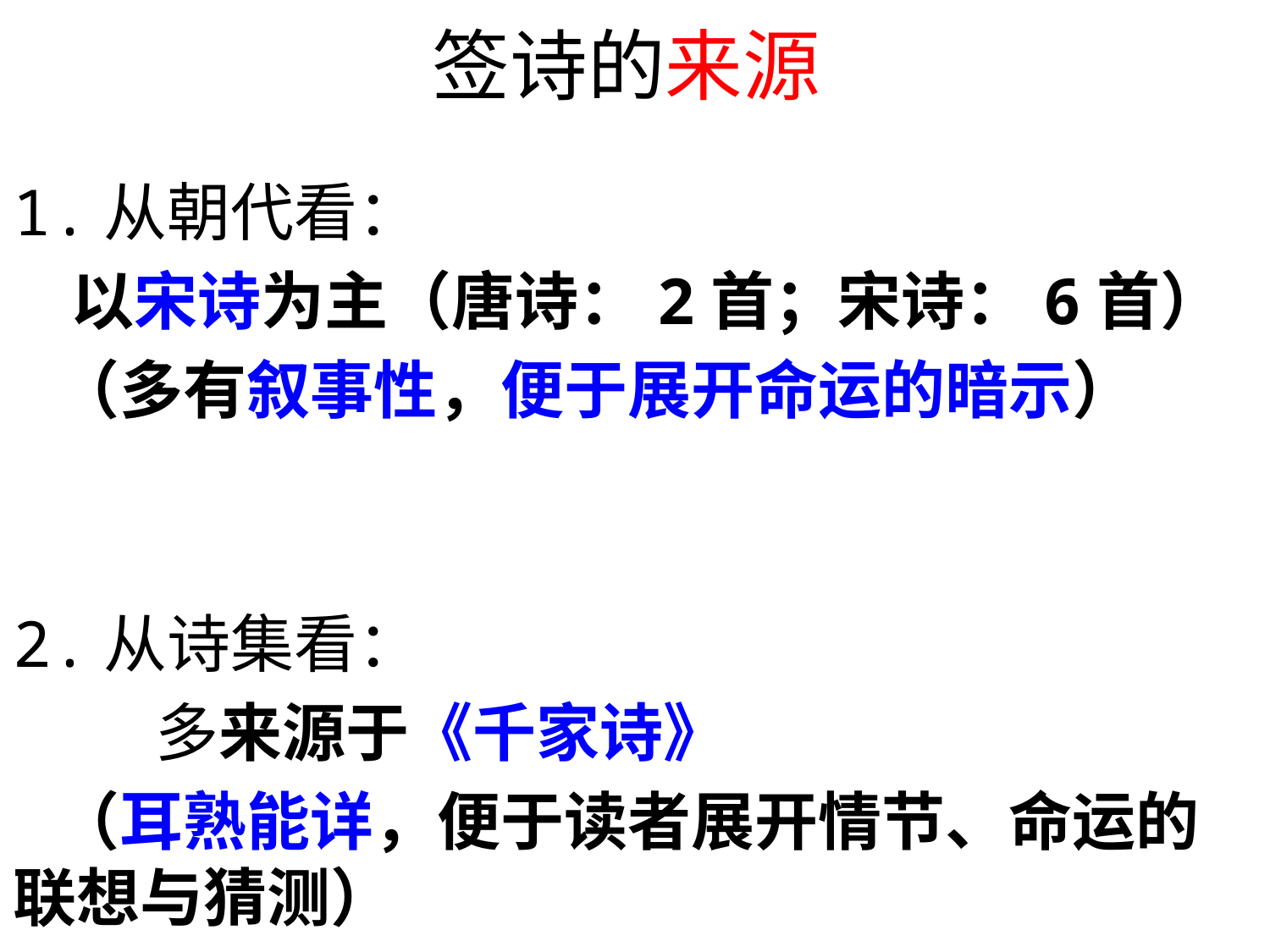

# 签诗的来源
1.从朝代看：
   以宋诗为主（唐诗：2首；宋诗：6首）
  （多有叙事性，便于展开命运的暗示）

2.从诗集看：
         多来源于《千家诗》
  （耳熟能详，便于读者展开情节、命运的联想与猜测）